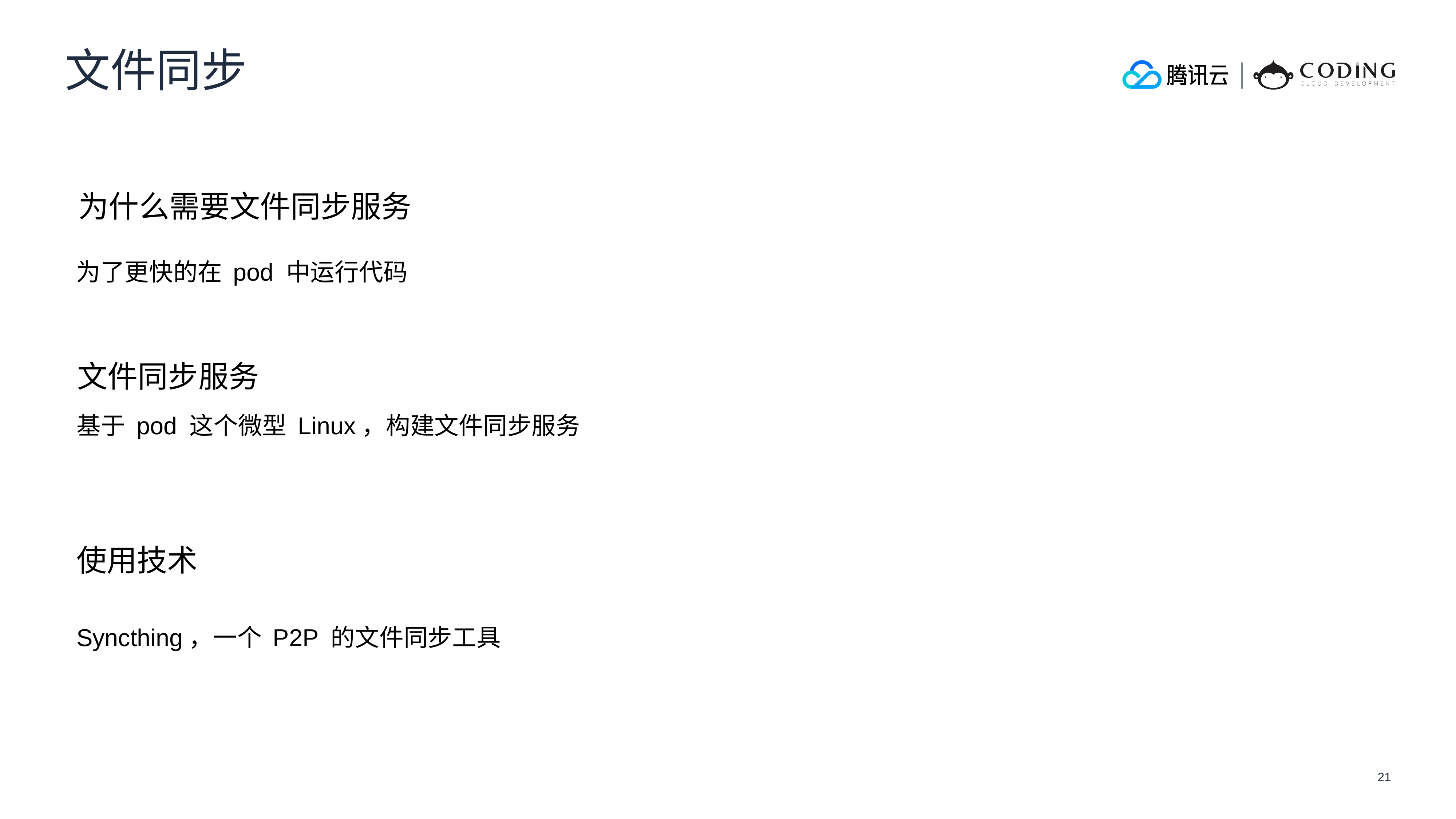

文件同步
为什么需要文件同步服务
为了更快的在 pod 中运行代码
文件同步服务
基于 pod 这个微型 Linux，构建文件同步服务
使用技术
Syncthing，一个 P2P 的文件同步工具
21